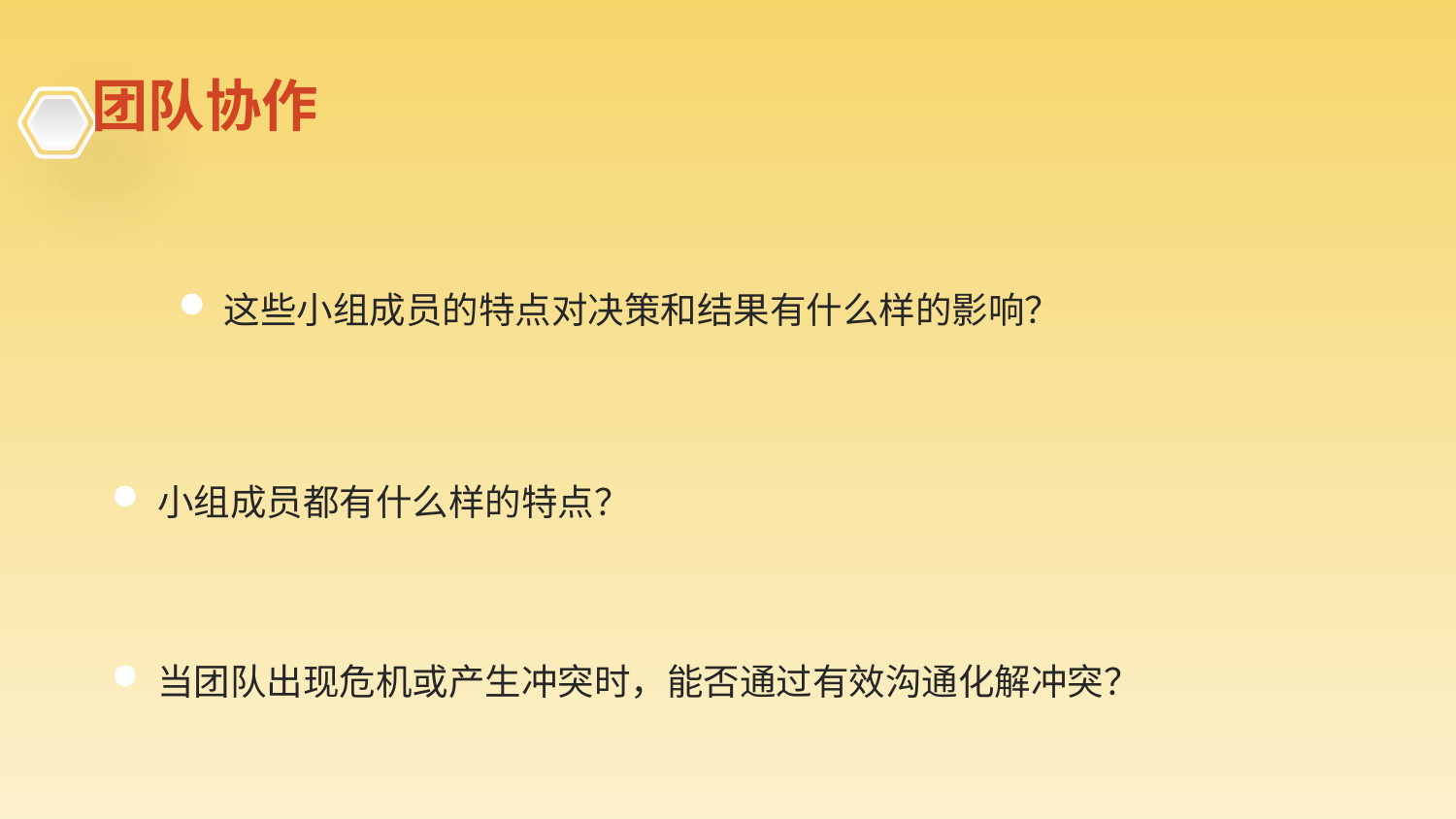

团队协作
这些小组成员的特点对决策和结果有什么样的影响？
小组成员都有什么样的特点？
当团队出现危机或产生冲突时，能否通过有效沟通化解冲突？